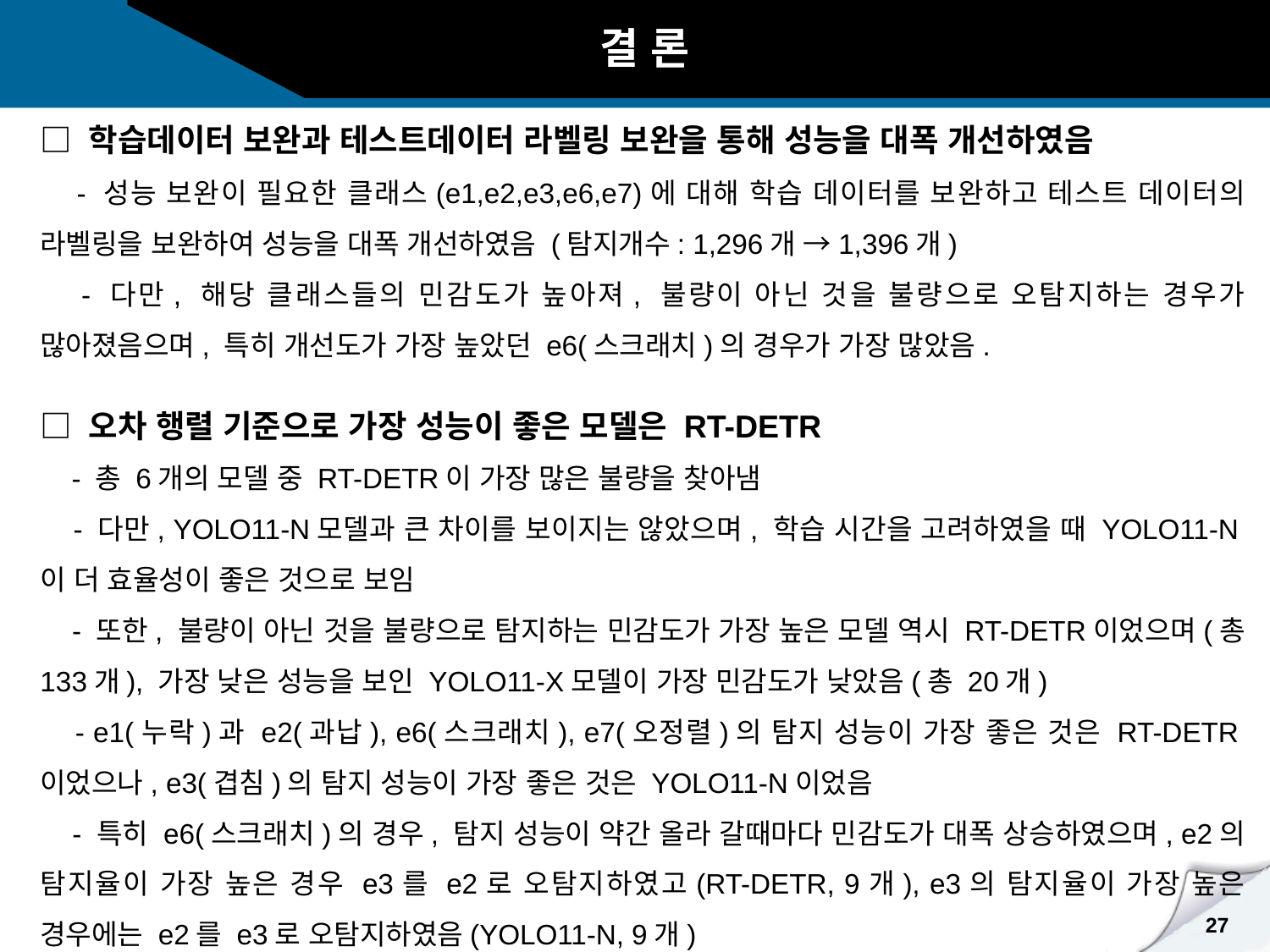

결 론
□ 학습데이터 보완과 테스트데이터 라벨링 보완을 통해 성능을 대폭 개선하였음
    - 성능 보완이 필요한 클래스(e1,e2,e3,e6,e7)에 대해 학습 데이터를 보완하고 테스트 데이터의 라벨링을 보완하여 성능을 대폭 개선하였음 (탐지개수: 1,296개 →1,396개)
    - 다만, 해당 클래스들의 민감도가 높아져, 불량이 아닌 것을 불량으로 오탐지하는 경우가 많아졌음으며, 특히 개선도가 가장 높았던 e6(스크래치)의 경우가 가장 많았음.
□ 오차 행렬 기준으로 가장 성능이 좋은 모델은 RT-DETR
    - 총 6개의 모델 중 RT-DETR이 가장 많은 불량을 찾아냄
    - 다만, YOLO11-N모델과 큰 차이를 보이지는 않았으며, 학습 시간을 고려하였을 때 YOLO11-N이 더 효율성이 좋은 것으로 보임
    - 또한, 불량이 아닌 것을 불량으로 탐지하는 민감도가 가장 높은 모델 역시 RT-DETR이었으며(총 133개), 가장 낮은 성능을 보인 YOLO11-X모델이 가장 민감도가 낮았음(총 20개)
    - e1(누락)과 e2(과납), e6(스크래치), e7(오정렬)의 탐지 성능이 가장 좋은 것은 RT-DETR이었으나, e3(겹침)의 탐지 성능이 가장 좋은 것은 YOLO11-N이었음
    - 특히 e6(스크래치)의 경우, 탐지 성능이 약간 올라 갈때마다 민감도가 대폭 상승하였으며, e2의 탐지율이 가장 높은 경우 e3를 e2로 오탐지하였고(RT-DETR, 9개), e3의 탐지율이 가장 높은 경우에는 e2를 e3로 오탐지하였음(YOLO11-N, 9개)